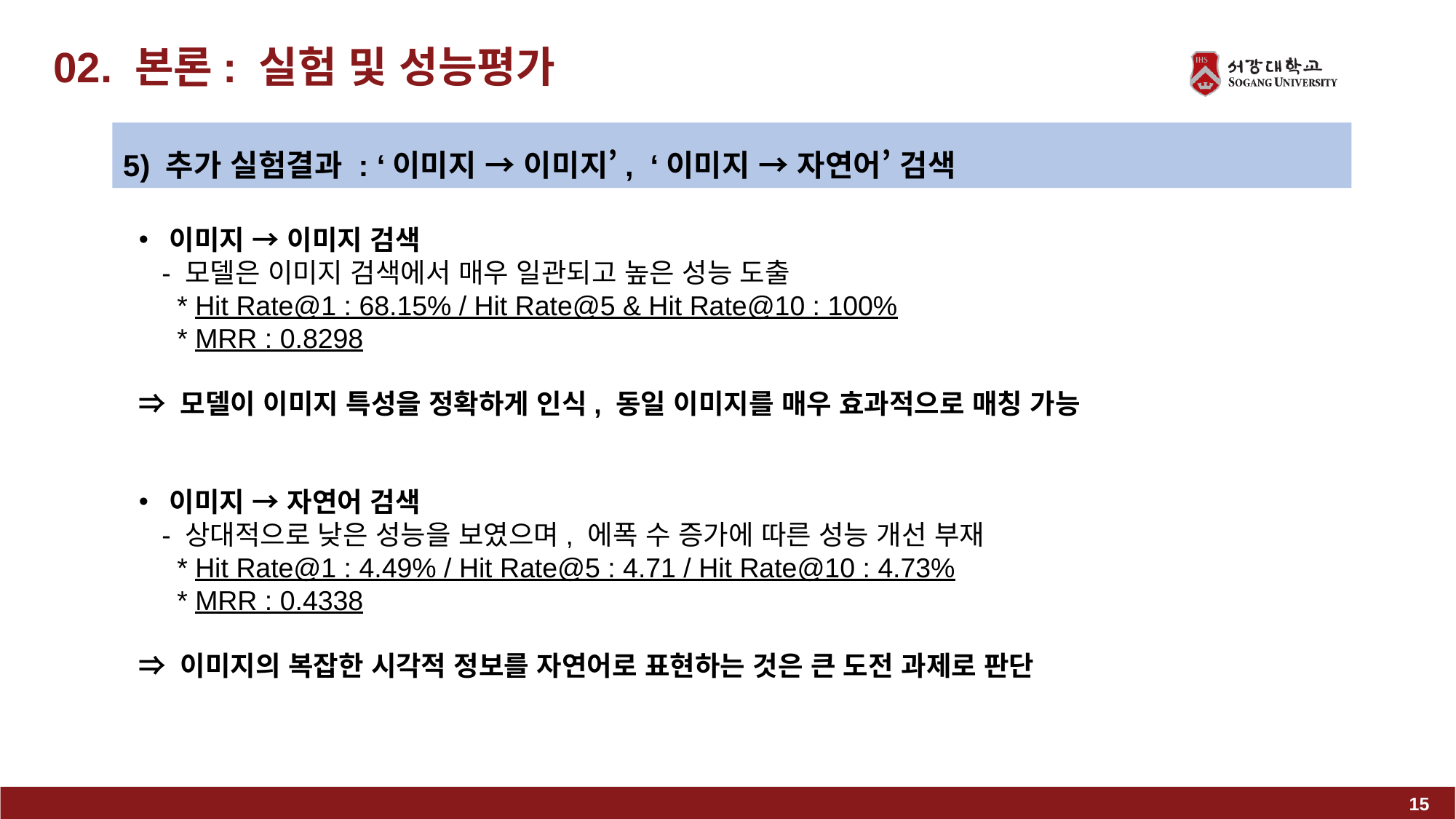

02. 본론: 실험 및 성능평가
5) 추가 실험결과 : ‘이미지 → 이미지’,  ‘이미지 → 자연어’ 검색
이미지 → 이미지 검색
   - 모델은 이미지 검색에서 매우 일관되고 높은 성능 도출
     * Hit Rate@1 : 68.15% / Hit Rate@5 & Hit Rate@10 : 100%
     * MRR : 0.8298

⇒ 모델이 이미지 특성을 정확하게 인식, 동일 이미지를 매우 효과적으로 매칭 가능

이미지 → 자연어 검색
   - 상대적으로 낮은 성능을 보였으며, 에폭 수 증가에 따른 성능 개선 부재
     * Hit Rate@1 : 4.49% / Hit Rate@5 : 4.71 / Hit Rate@10 : 4.73%
     * MRR : 0.4338

⇒ 이미지의 복잡한 시각적 정보를 자연어로 표현하는 것은 큰 도전 과제로 판단

15